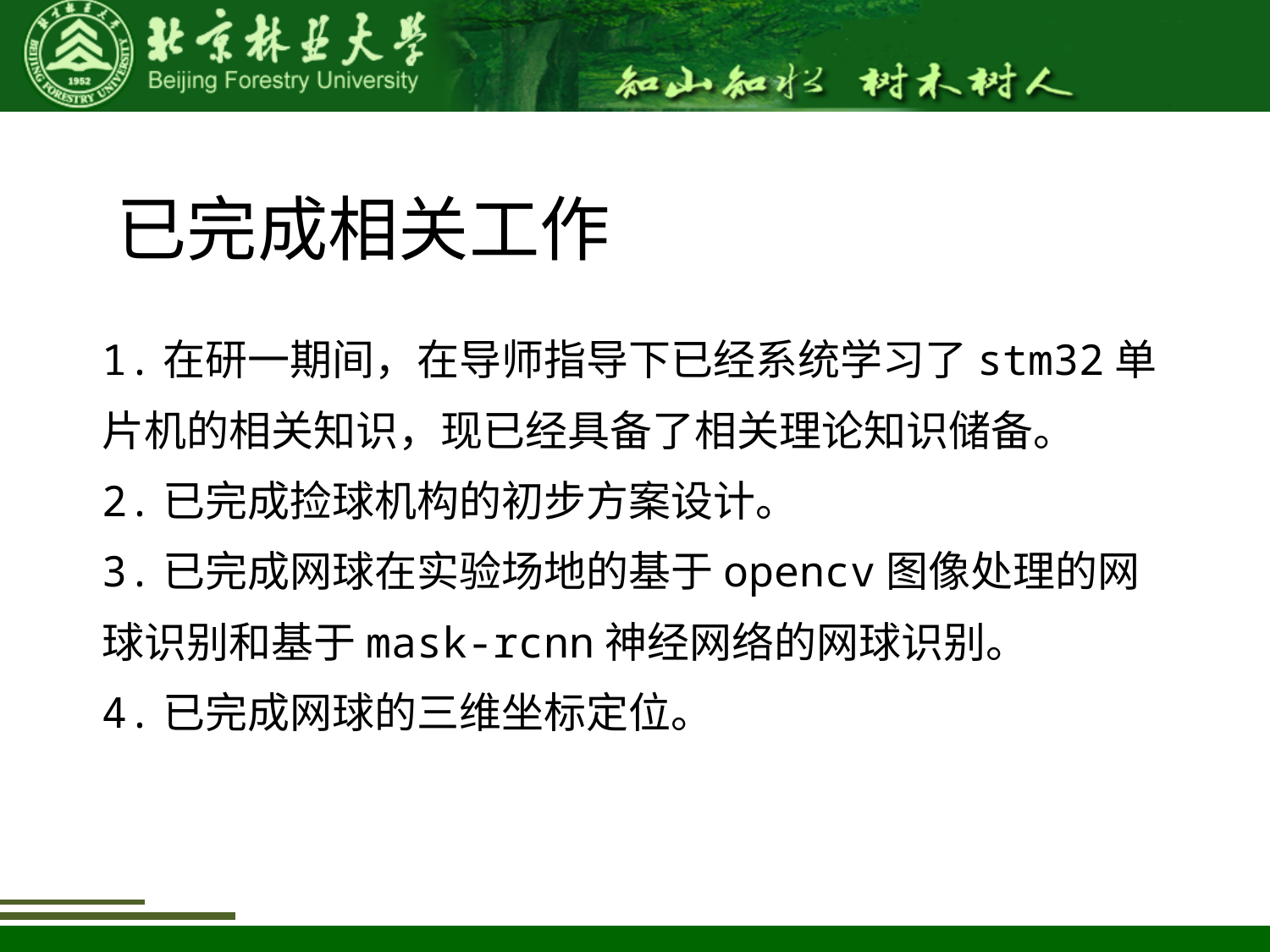

已完成相关工作
1.在研一期间，在导师指导下已经系统学习了stm32单片机的相关知识，现已经具备了相关理论知识储备。
2.已完成捡球机构的初步方案设计。
3.已完成网球在实验场地的基于opencv图像处理的网球识别和基于mask-rcnn神经网络的网球识别。
4.已完成网球的三维坐标定位。